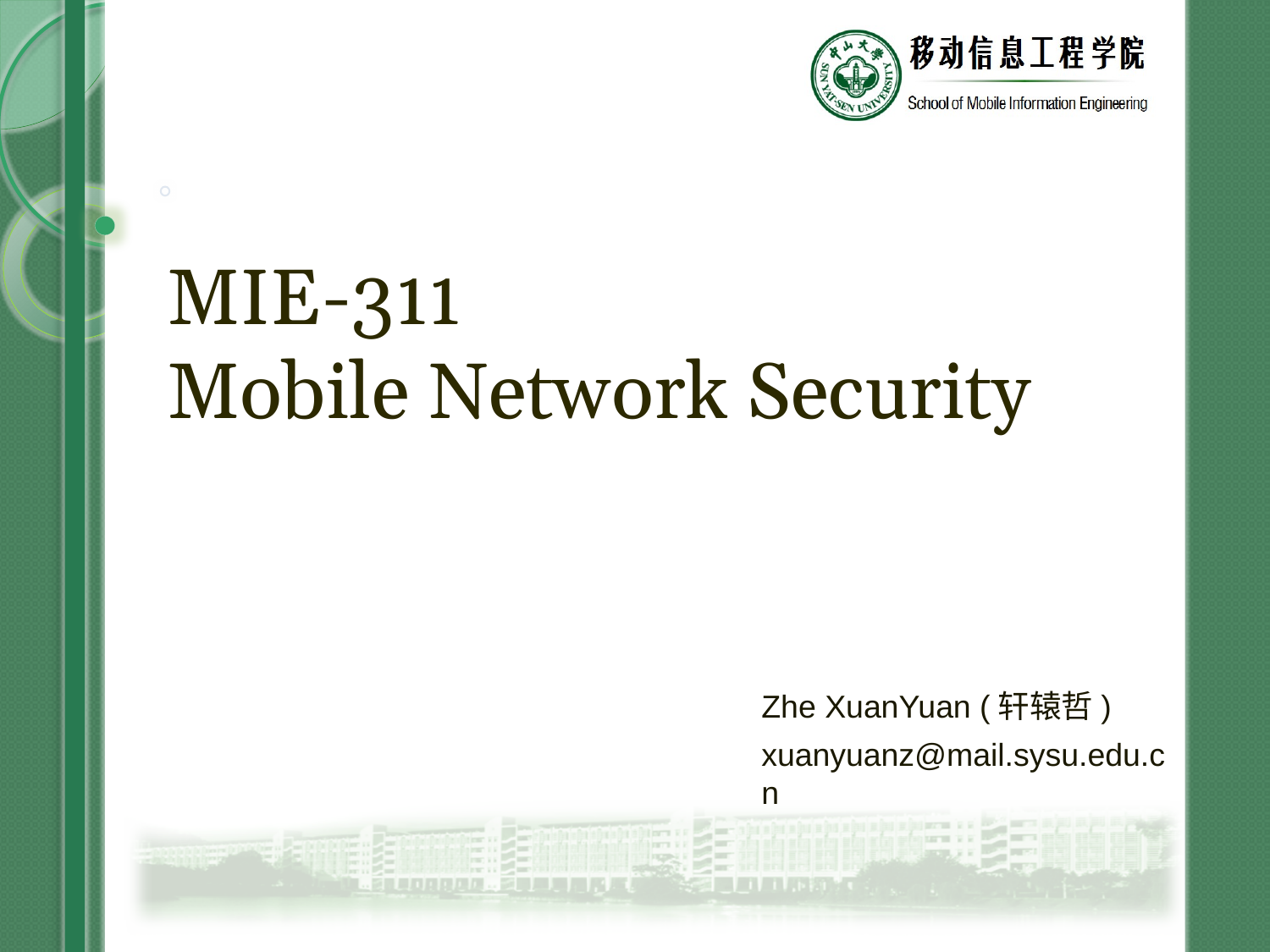

# MIE-311 Mobile Network Security
Zhe XuanYuan (轩辕哲)
xuanyuanz@mail.sysu.edu.cn